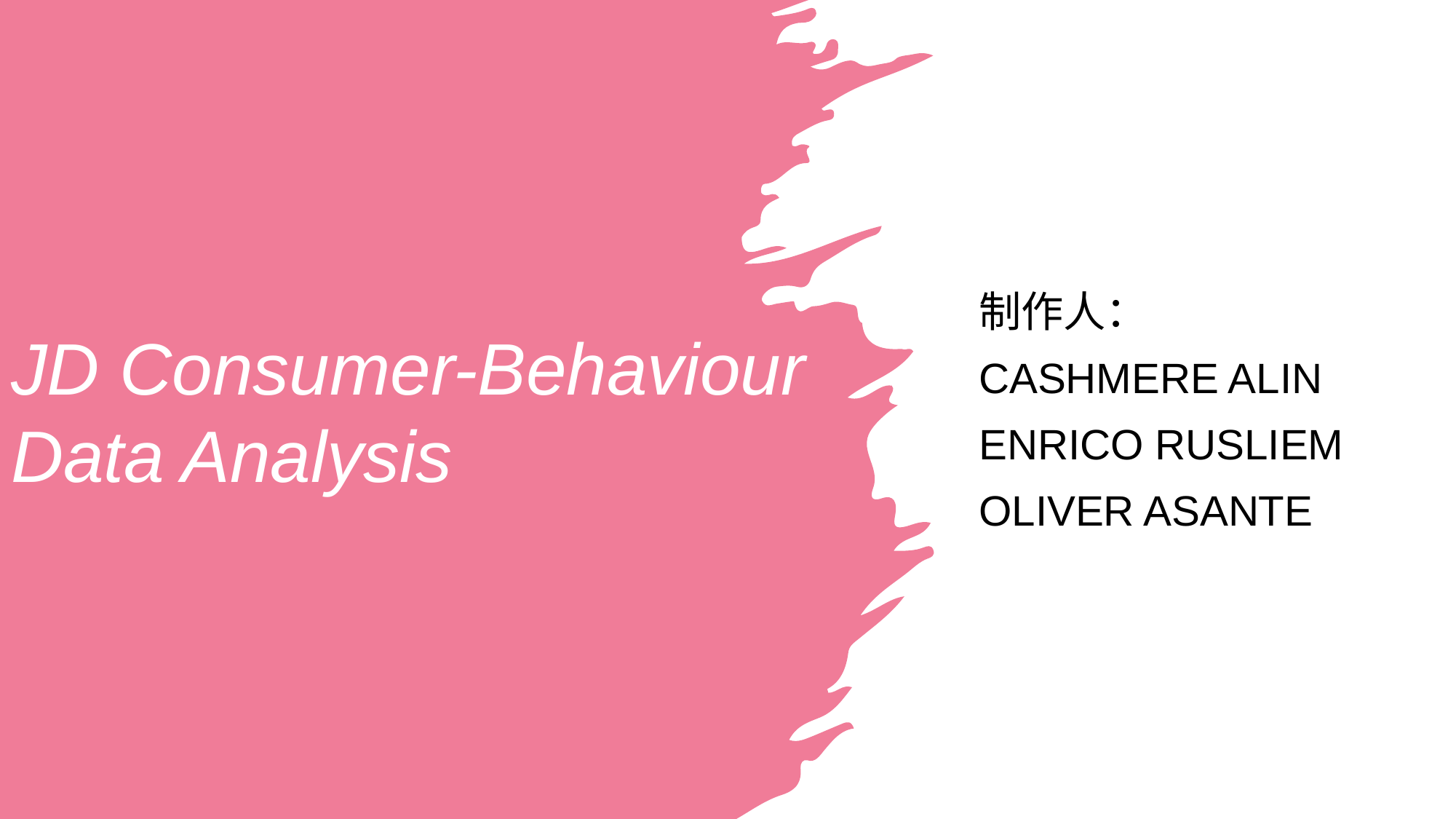

# JD Consumer-Behaviour Data Analysis
制作人：
Cashmere Alin
Enrico Rusliem
Oliver asante